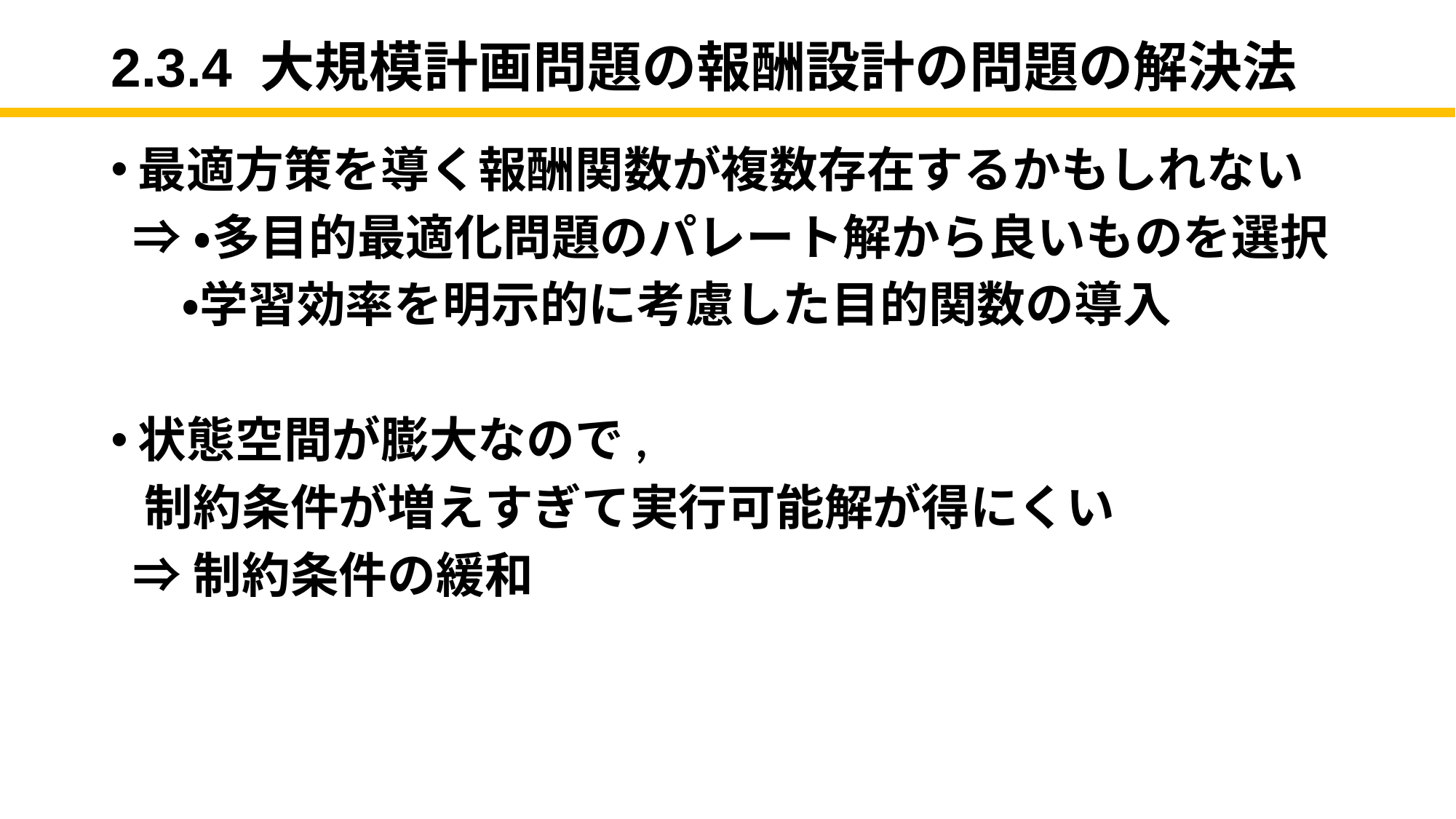

# 2.3.4 大規模計画問題の報酬設計の問題の解決法
最適方策を導く報酬関数が複数存在するかもしれない
  ⇒・多目的最適化問題のパレート解から良いものを選択
　  ・学習効率を明示的に考慮した目的関数の導入

状態空間が膨大なので,
  制約条件が増えすぎて実行可能解が得にくい
  ⇒制約条件の緩和